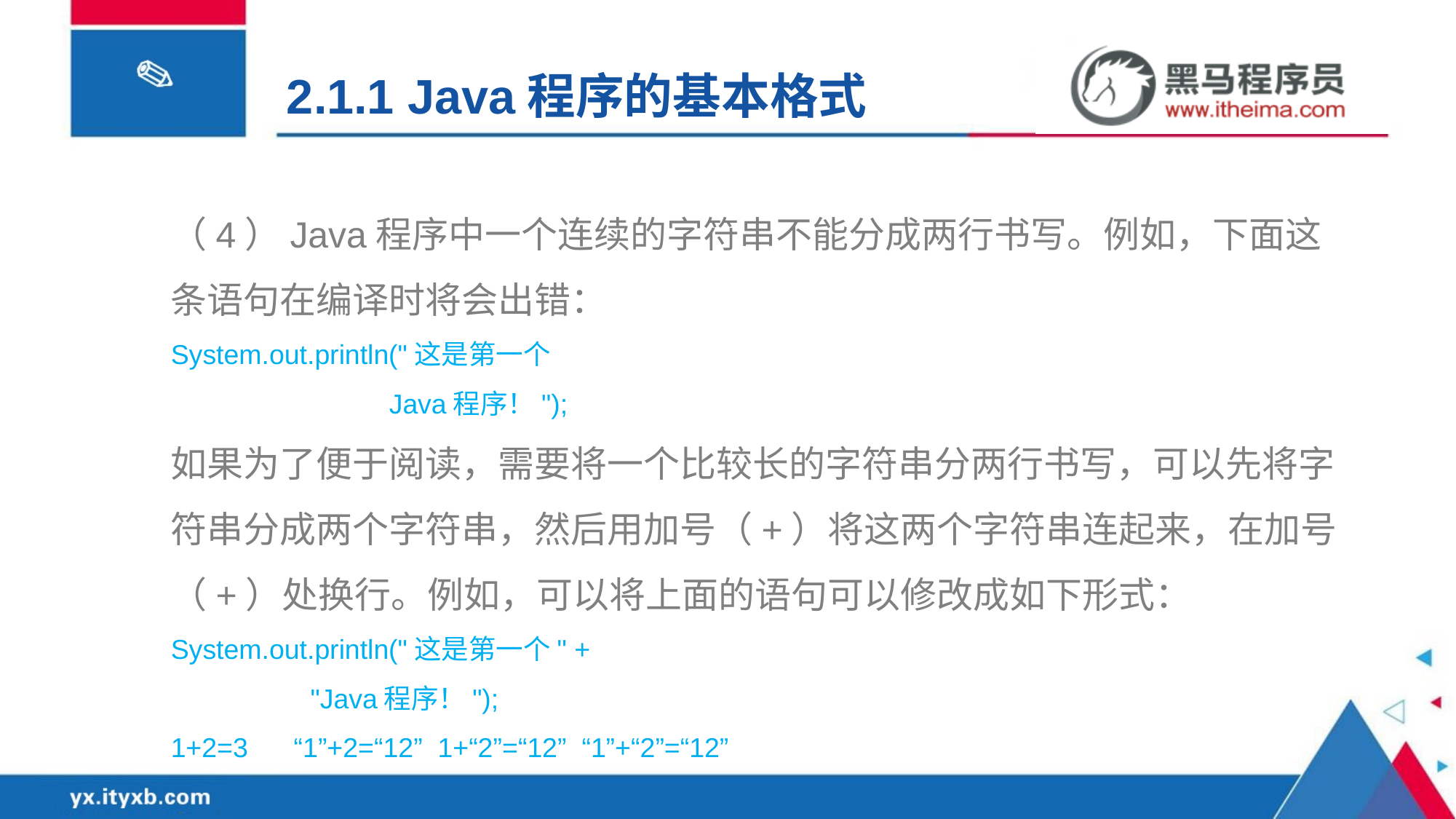

2.1.1 Java程序的基本格式
（4）Java程序中一个连续的字符串不能分成两行书写。例如，下面这条语句在编译时将会出错：
System.out.println("这是第一个
	 	Java程序！");
如果为了便于阅读，需要将一个比较长的字符串分两行书写，可以先将字符串分成两个字符串，然后用加号（+）将这两个字符串连起来，在加号（+）处换行。例如，可以将上面的语句可以修改成如下形式：
System.out.println("这是第一个" +
 	    "Java程序！");
1+2=3      “1”+2=“12”  1+“2”=“12”  “1”+“2”=“12”